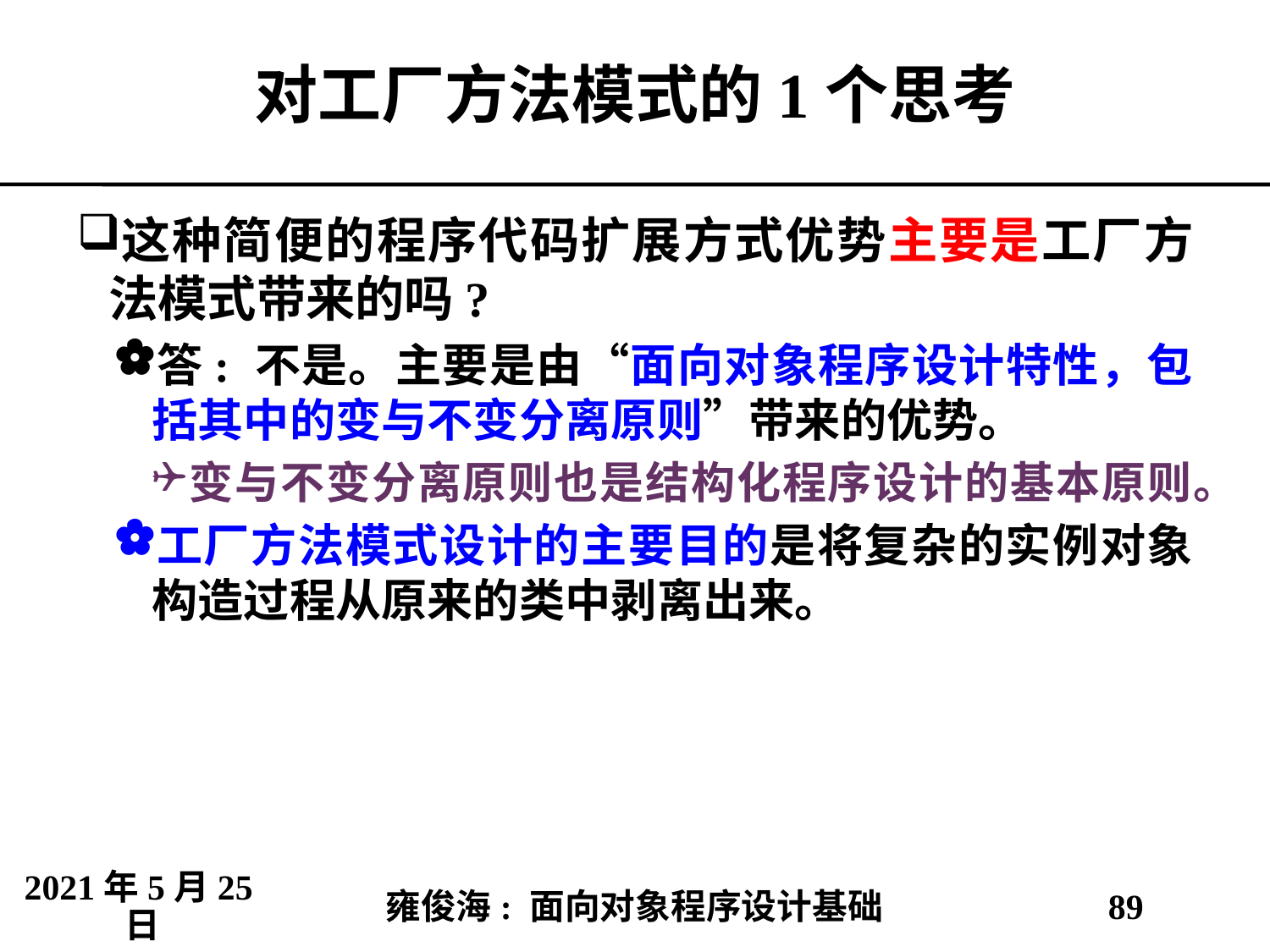

# 对工厂方法模式的1个思考

这种简便的程序代码扩展方式优势主要是工厂方法模式带来的吗?
答: 不是。主要是由“面向对象程序设计特性，包括其中的变与不变分离原则”带来的优势。
变与不变分离原则也是结构化程序设计的基本原则。
工厂方法模式设计的主要目的是将复杂的实例对象构造过程从原来的类中剥离出来。
2021年5月25日
雍俊海: 面向对象程序设计基础
89